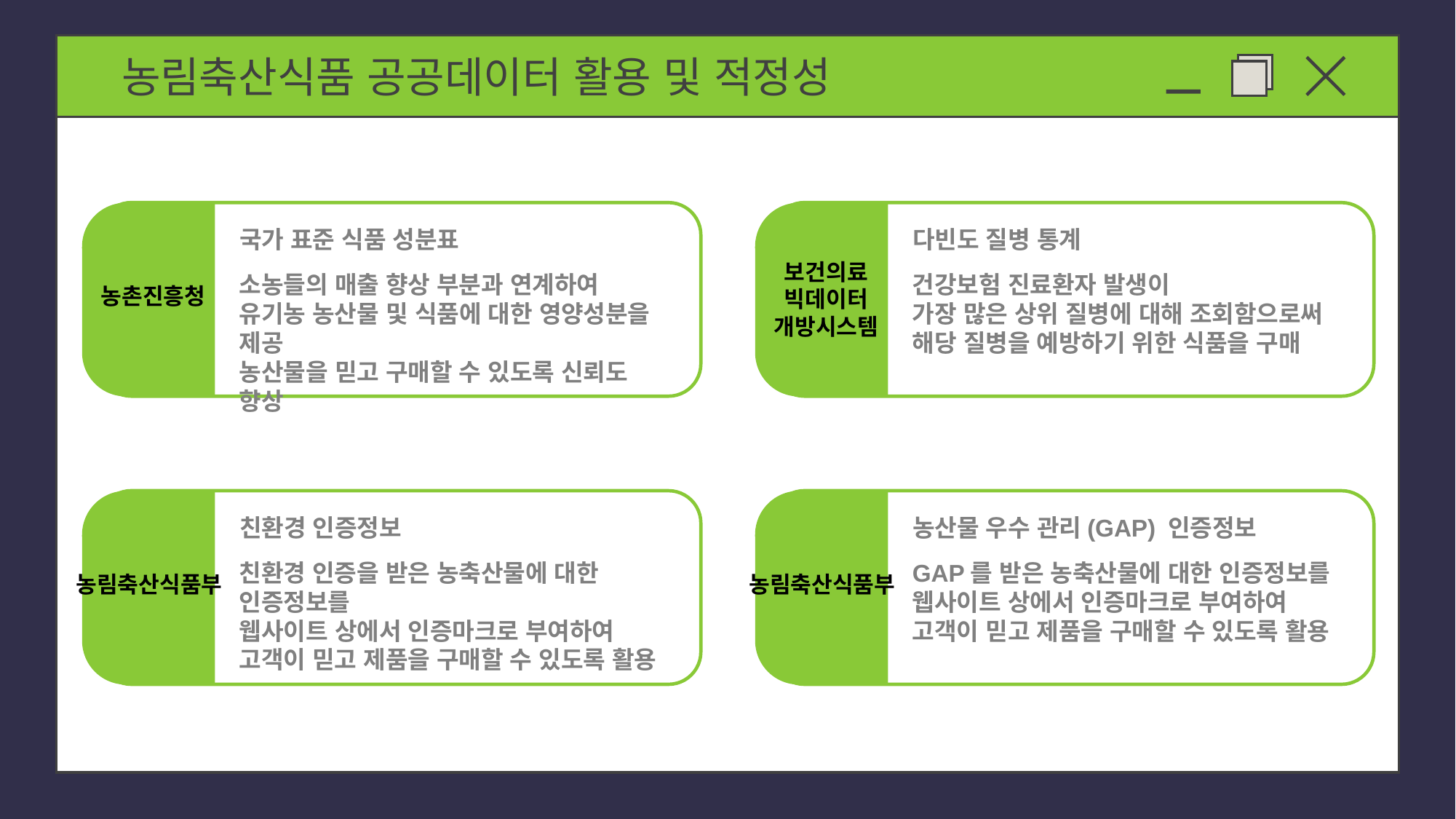

농림축산식품 공공데이터 활용 및 적정성

국가 표준 식품 성분표

소농들의 매출 향상 부분과 연계하여
유기농 농산물 및 식품에 대한 영양성분을 제공
농산물을 믿고 구매할 수 있도록 신뢰도 향상
농촌진흥청

다빈도 질병 통계

보건의료
빅데이터
개방시스템
건강보험 진료환자 발생이
가장 많은 상위 질병에 대해 조회함으로써
해당 질병을 예방하기 위한 식품을 구매

친환경 인증정보

친환경 인증을 받은 농축산물에 대한 인증정보를
웹사이트 상에서 인증마크로 부여하여
고객이 믿고 제품을 구매할 수 있도록 활용
농림축산식품부

농산물 우수 관리(GAP) 인증정보

GAP를 받은 농축산물에 대한 인증정보를
웹사이트 상에서 인증마크로 부여하여
고객이 믿고 제품을 구매할 수 있도록 활용
농림축산식품부